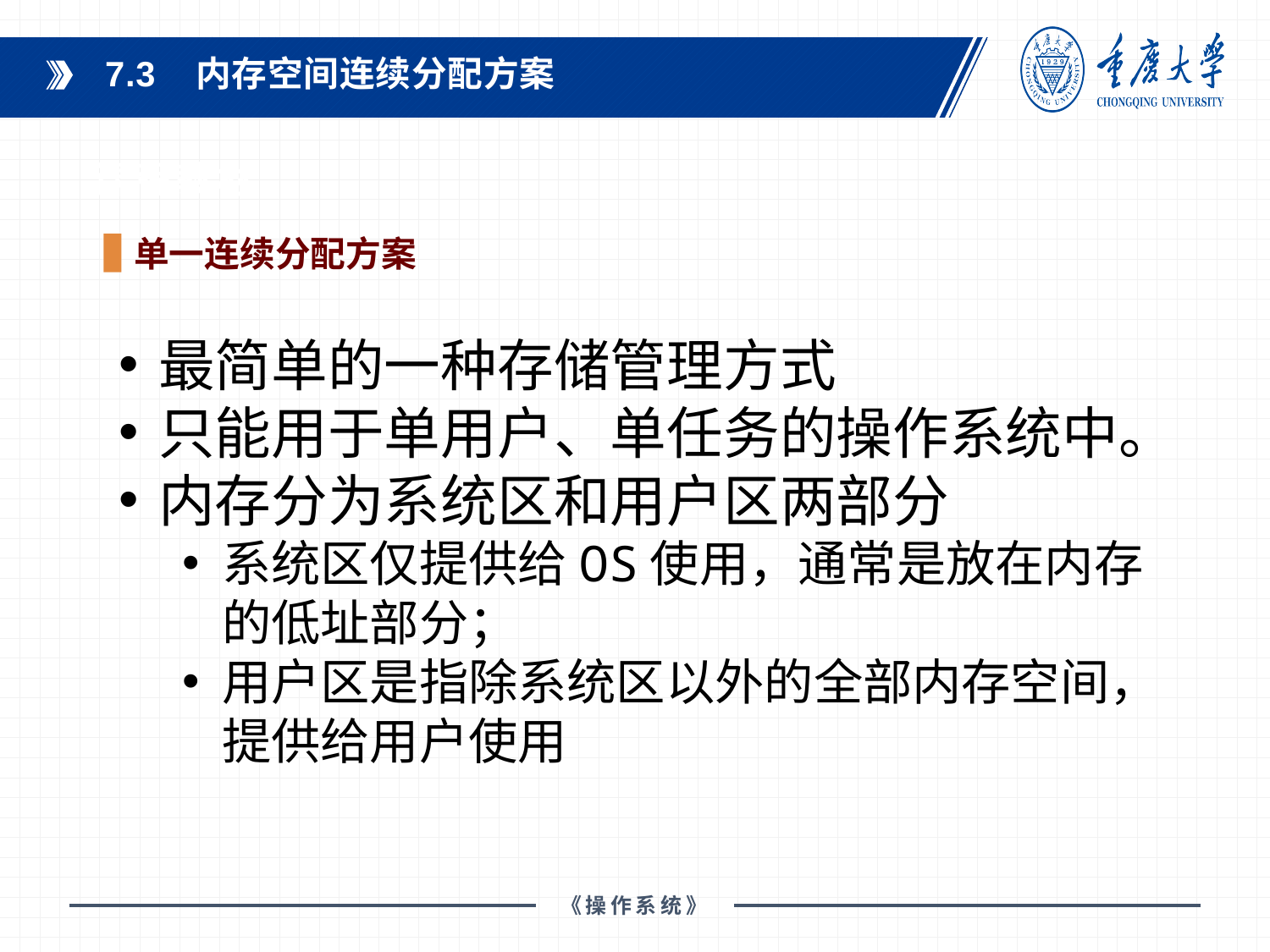

7.3   内存空间连续分配方案
课程教材：
单一连续分配方案

最简单的一种存储管理方式
只能用于单用户、单任务的操作系统中。
内存分为系统区和用户区两部分
系统区仅提供给OS使用，通常是放在内存的低址部分；
用户区是指除系统区以外的全部内存空间， 提供给用户使用